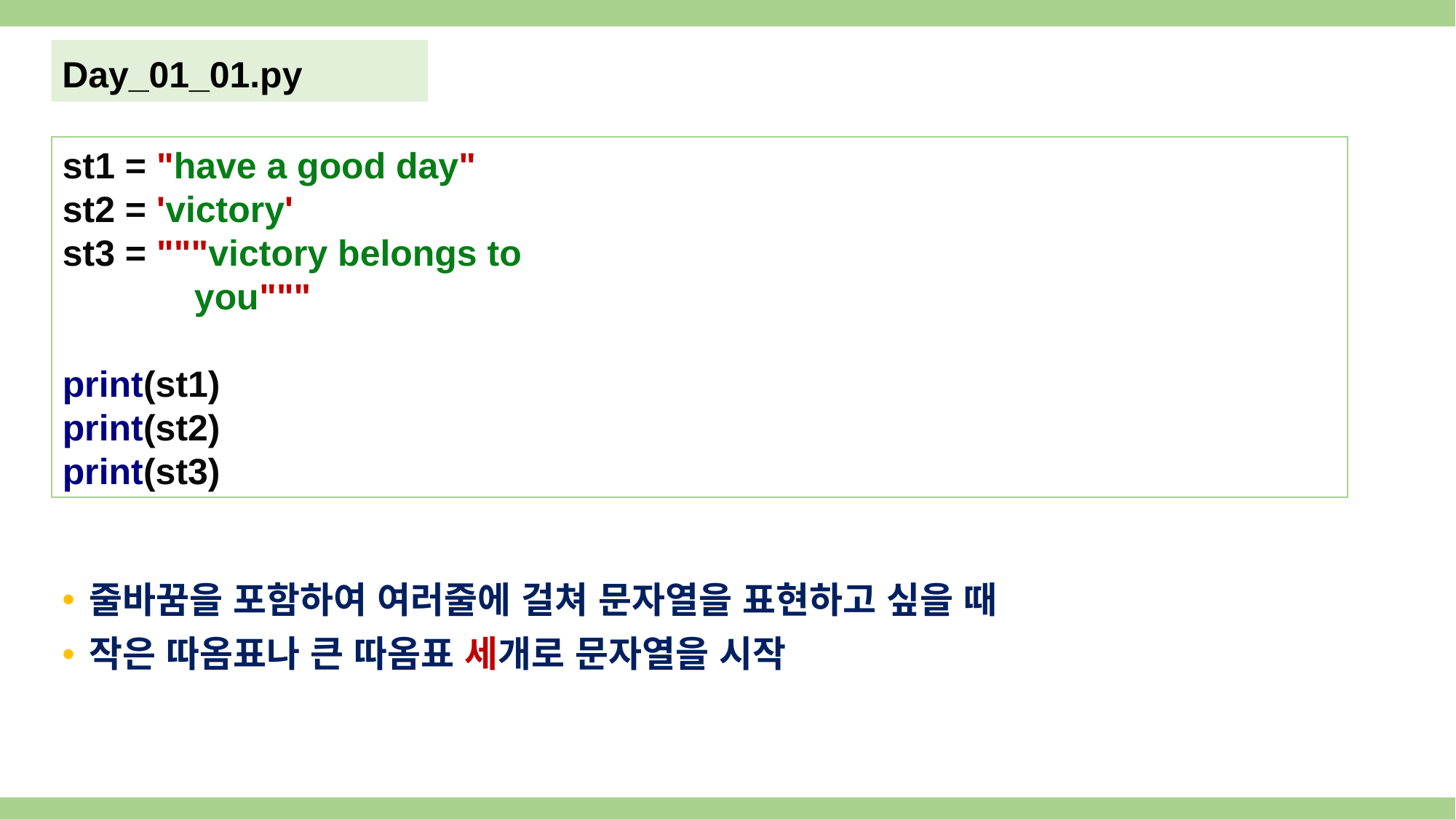

Day_01_01.py
st1 = "have a good day"
st2 = 'victory'
st3 = """victory belongs to
             you"""
print(st1)
print(st2)
print(st3)
줄바꿈을 포함하여 여러줄에 걸쳐 문자열을 표현하고 싶을 때
작은 따옴표나 큰 따옴표 세개로 문자열을 시작